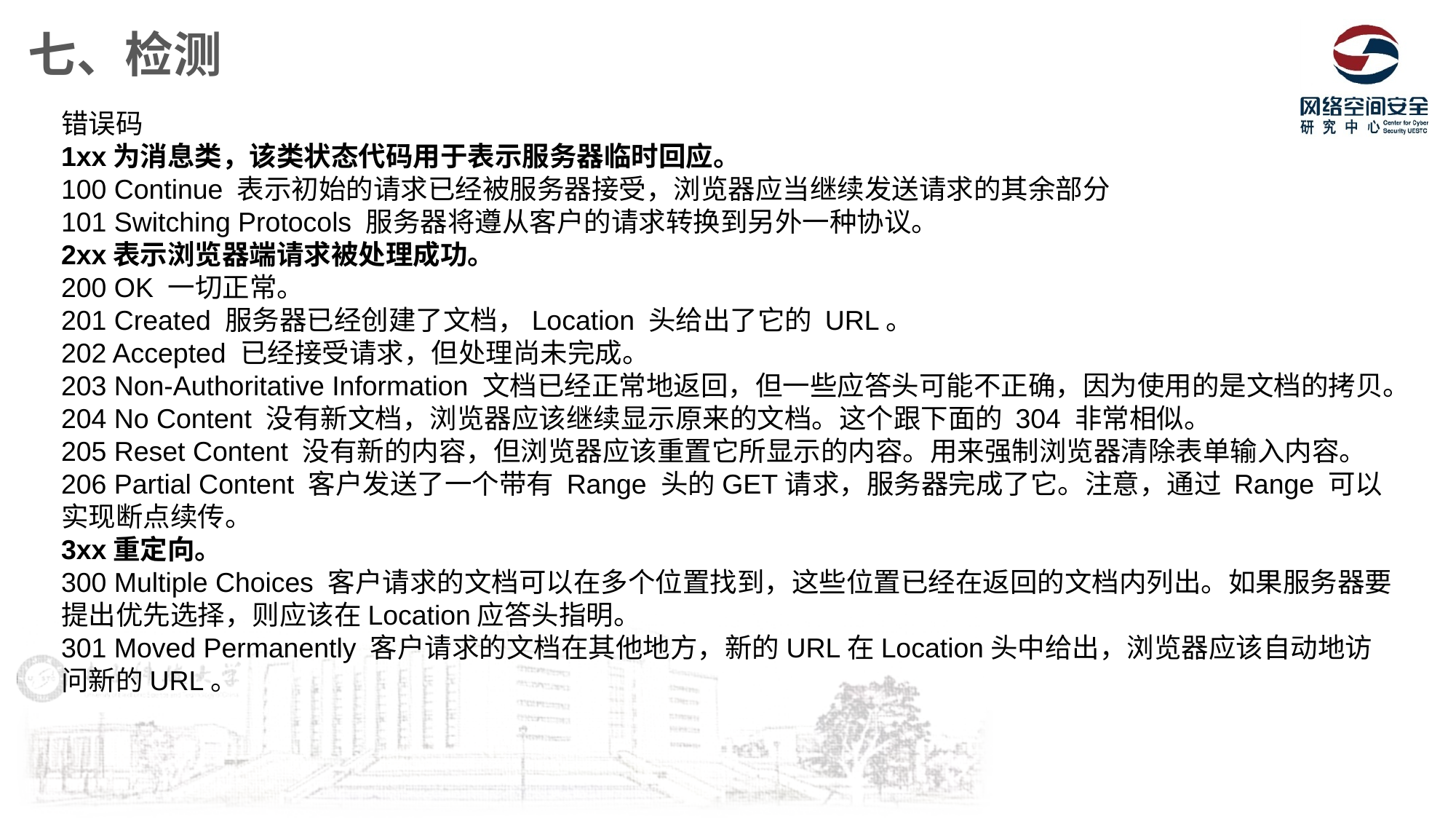

七、检测
错误码
1xx为消息类，该类状态代码用于表示服务器临时回应。
100 Continue 表示初始的请求已经被服务器接受，浏览器应当继续发送请求的其余部分
101 Switching Protocols 服务器将遵从客户的请求转换到另外一种协议。
2xx表示浏览器端请求被处理成功。
200 OK 一切正常。
201 Created 服务器已经创建了文档，Location 头给出了它的 URL。
202 Accepted 已经接受请求，但处理尚未完成。
203 Non-Authoritative Information 文档已经正常地返回，但一些应答头可能不正确，因为使用的是文档的拷贝。
204 No Content 没有新文档，浏览器应该继续显示原来的文档。这个跟下面的 304 非常相似。
205 Reset Content 没有新的内容，但浏览器应该重置它所显示的内容。用来强制浏览器清除表单输入内容。
206 Partial Content 客户发送了一个带有 Range 头的GET请求，服务器完成了它。注意，通过 Range 可以实现断点续传。
3xx重定向。
300 Multiple Choices 客户请求的文档可以在多个位置找到，这些位置已经在返回的文档内列出。如果服务器要提出优先选择，则应该在Location应答头指明。
301 Moved Permanently 客户请求的文档在其他地方，新的URL在Location头中给出，浏览器应该自动地访问新的URL。